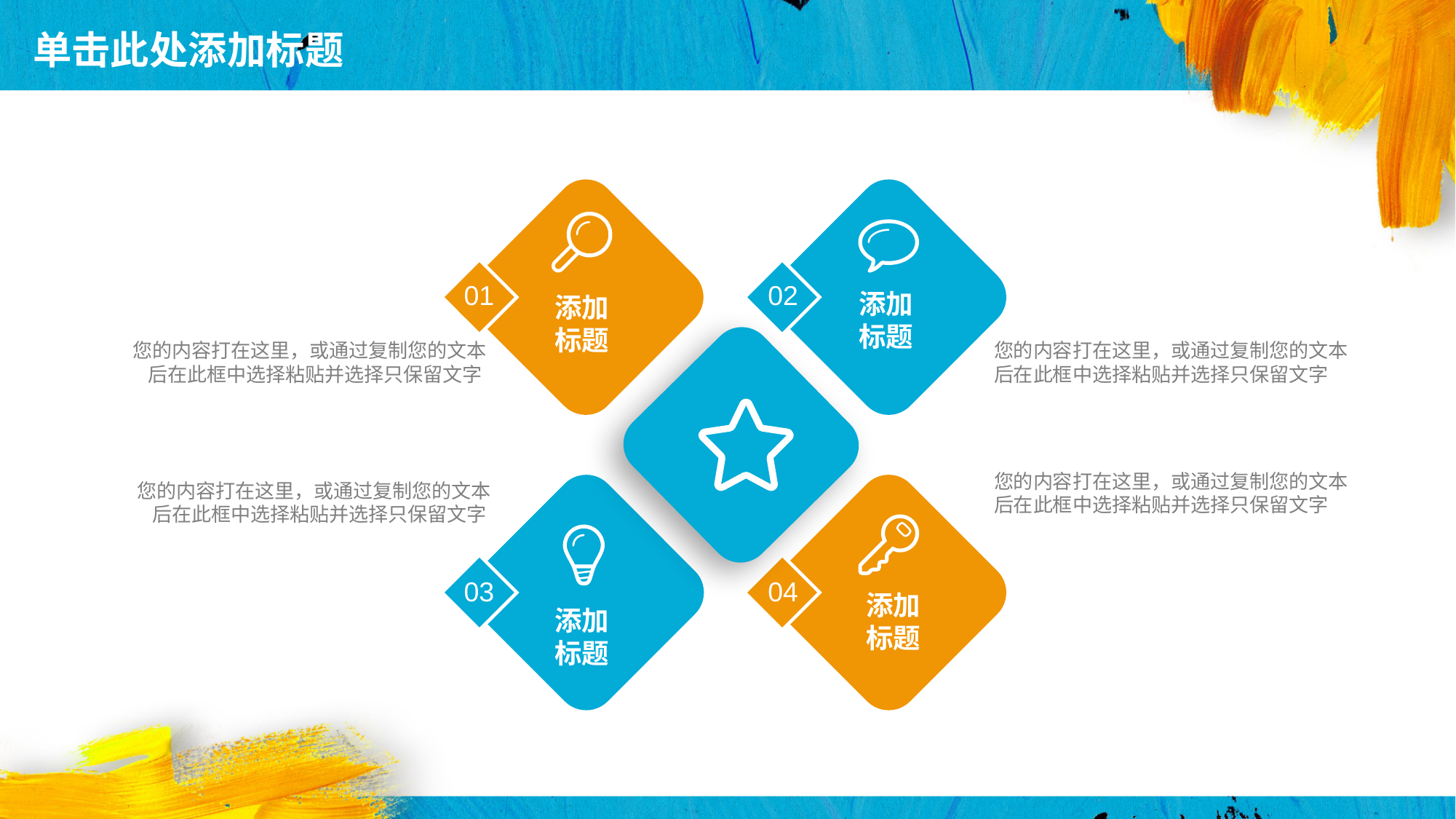

# 单击此处添加标题

02
添加
标题

01
添加
标题

您的内容打在这里，或通过复制您的文本后在此框中选择粘贴并选择只保留文字
您的内容打在这里，或通过复制您的文本后在此框中选择粘贴并选择只保留文字
您的内容打在这里，或通过复制您的文本后在此框中选择粘贴并选择只保留文字
您的内容打在这里，或通过复制您的文本后在此框中选择粘贴并选择只保留文字

03

添加
标题

04
添加
标题